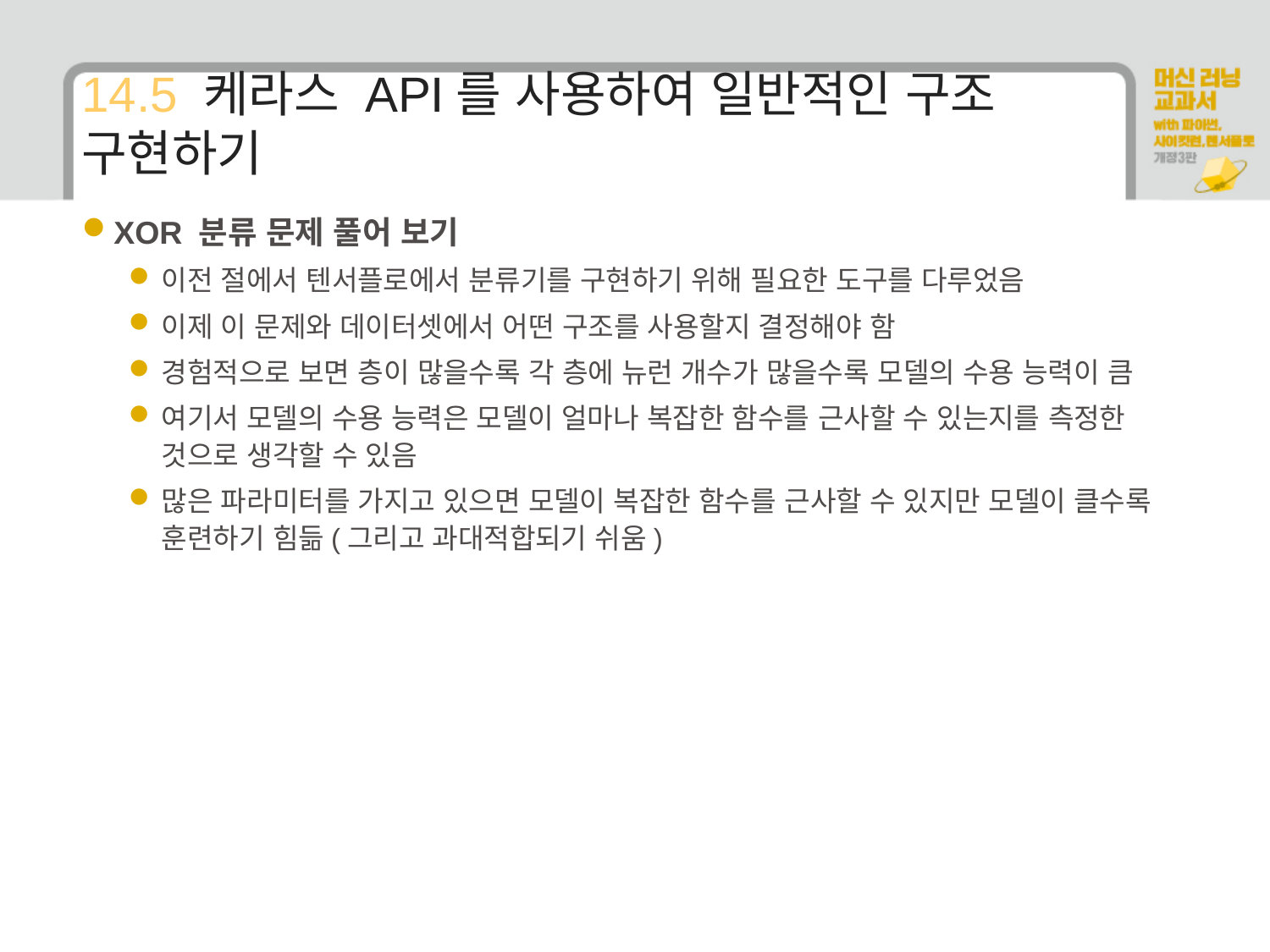

# 14.5 케라스 API를 사용하여 일반적인 구조 구현하기
XOR 분류 문제 풀어 보기
이전 절에서 텐서플로에서 분류기를 구현하기 위해 필요한 도구를 다루었음
이제 이 문제와 데이터셋에서 어떤 구조를 사용할지 결정해야 함
경험적으로 보면 층이 많을수록 각 층에 뉴런 개수가 많을수록 모델의 수용 능력이 큼
여기서 모델의 수용 능력은 모델이 얼마나 복잡한 함수를 근사할 수 있는지를 측정한 것으로 생각할 수 있음
많은 파라미터를 가지고 있으면 모델이 복잡한 함수를 근사할 수 있지만 모델이 클수록 훈련하기 힘듦(그리고 과대적합되기 쉬움)